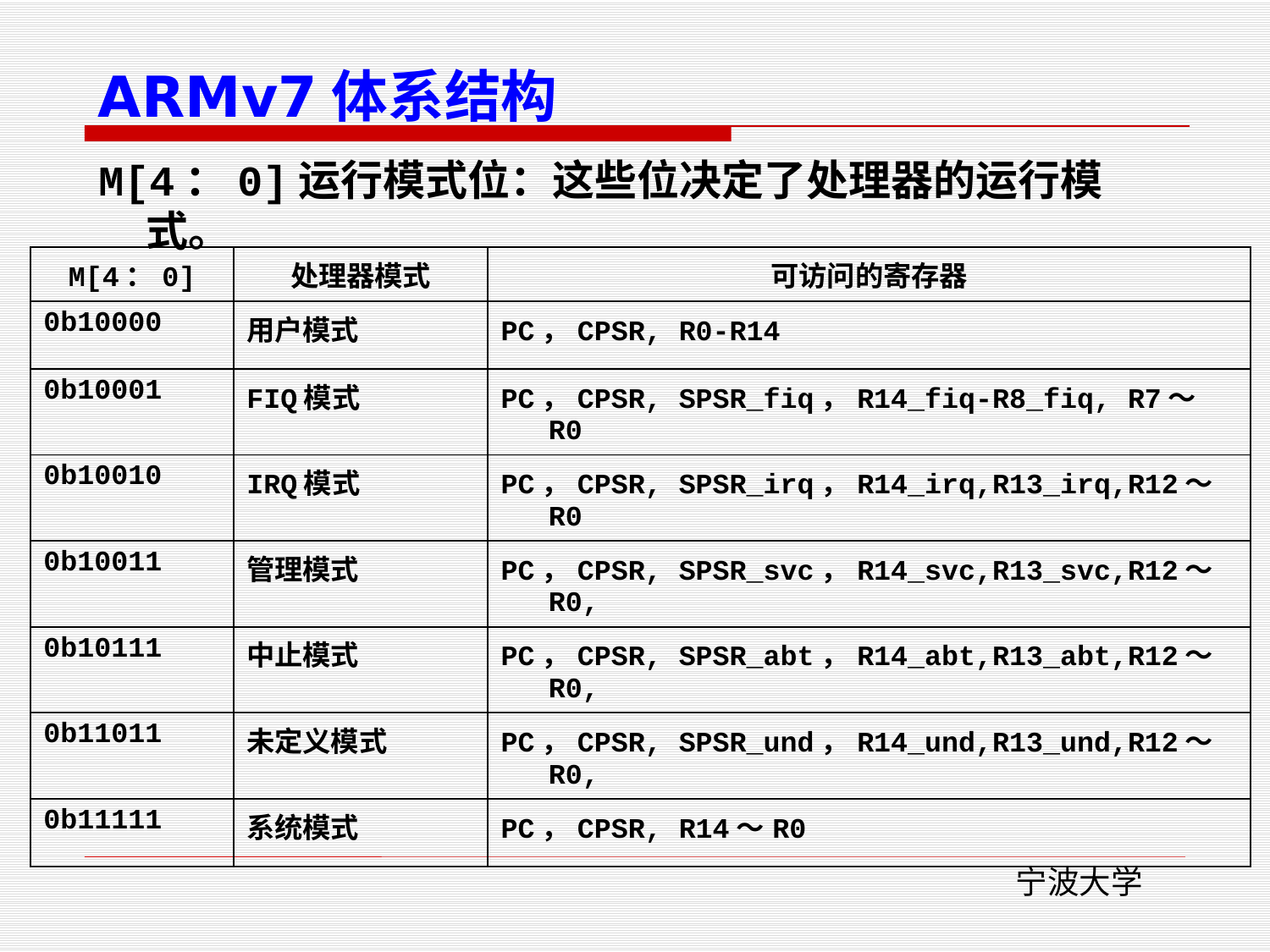

ARMv7体系结构
M[4：0]运行模式位：这些位决定了处理器的运行模式。
| M[4：0] | 处理器模式 | 可访问的寄存器 |
| --- | --- | --- |
| 0b10000 | 用户模式 | PC，CPSR, R0-R14 |
| 0b10001 | FIQ模式 | PC，CPSR, SPSR\_fiq，R14\_fiq-R8\_fiq, R7～R0 |
| 0b10010 | IRQ模式 | PC，CPSR, SPSR\_irq，R14\_irq,R13\_irq,R12～R0 |
| 0b10011 | 管理模式 | PC，CPSR, SPSR\_svc，R14\_svc,R13\_svc,R12～R0, |
| 0b10111 | 中止模式 | PC，CPSR, SPSR\_abt，R14\_abt,R13\_abt,R12～R0, |
| 0b11011 | 未定义模式 | PC，CPSR, SPSR\_und，R14\_und,R13\_und,R12～R0, |
| 0b11111 | 系统模式 | PC，CPSR, R14～R0 |